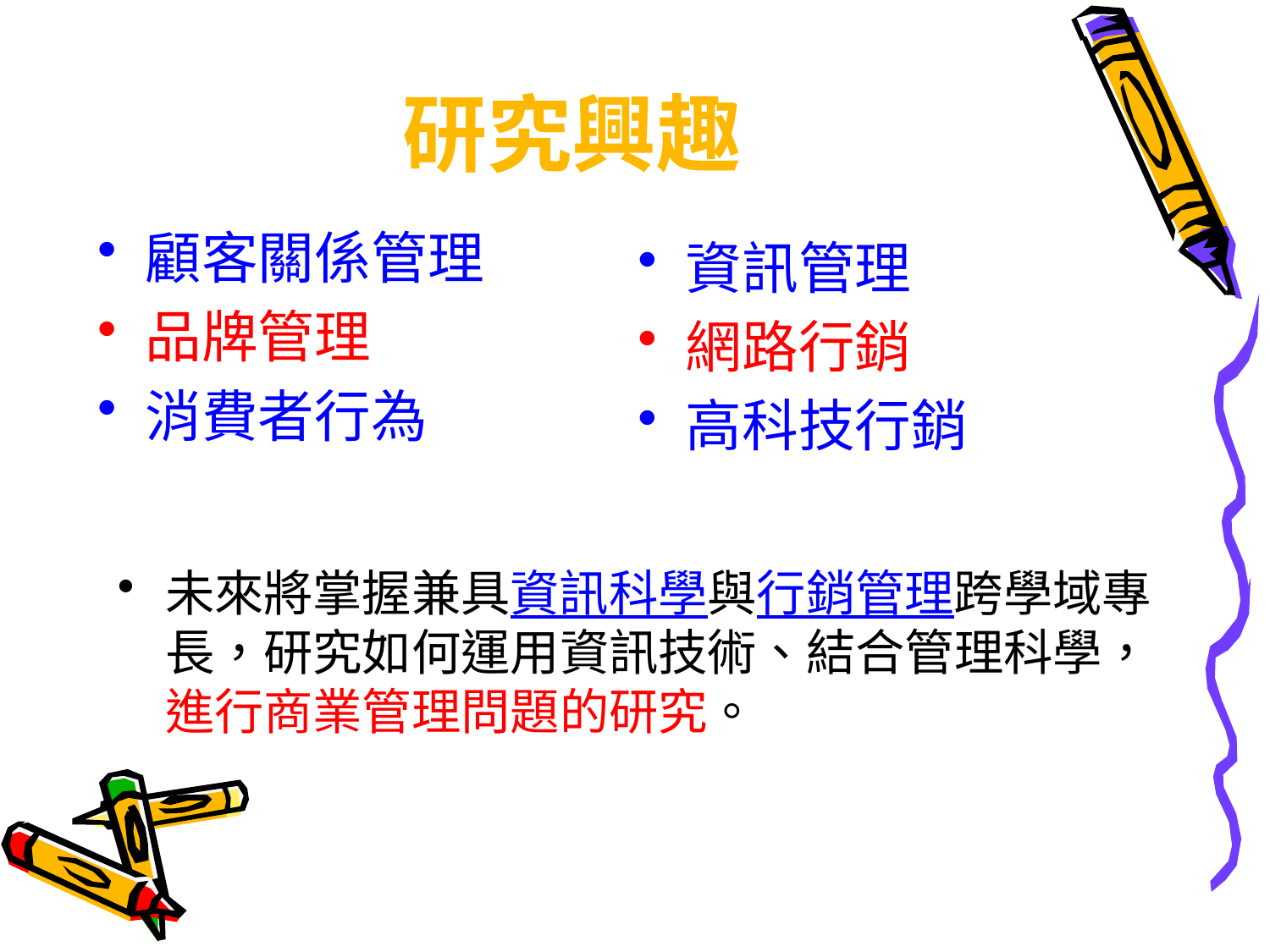

# 研究興趣
顧客關係管理
品牌管理
消費者行為

資訊管理
網路行銷
高科技行銷
未來將掌握兼具資訊科學與行銷管理跨學域專長，研究如何運用資訊技術、結合管理科學，進行商業管理問題的研究。